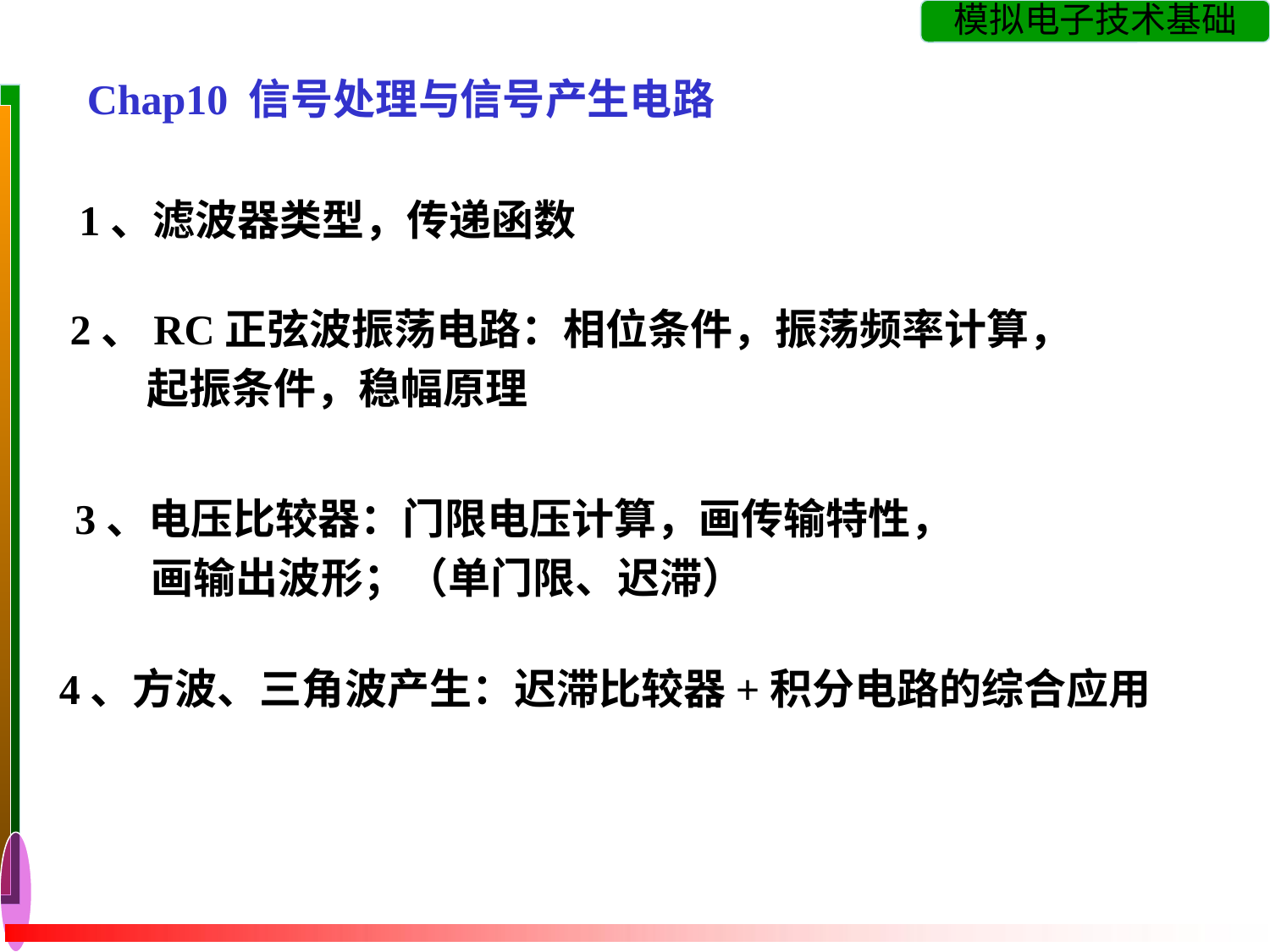

Chap10 信号处理与信号产生电路
1、滤波器类型，传递函数
2、RC正弦波振荡电路：相位条件，振荡频率计算，
       起振条件，稳幅原理
3、电压比较器：门限电压计算，画传输特性，
       画输出波形；（单门限、迟滞）
4、方波、三角波产生：迟滞比较器+积分电路的综合应用